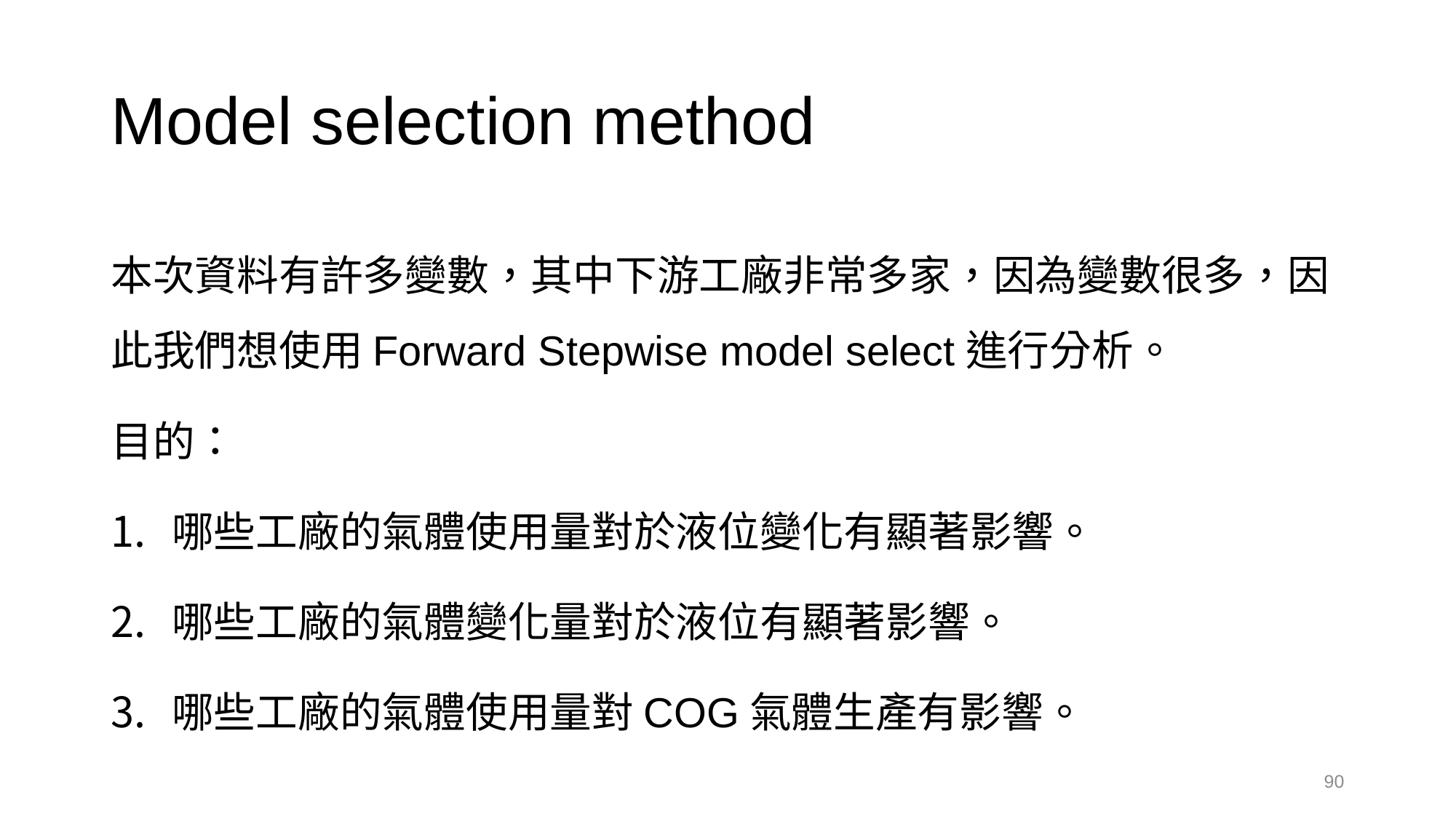

# Model selection method
本次資料有許多變數，其中下游工廠非常多家，因為變數很多，因此我們想使用Forward Stepwise model select進行分析。
目的：
哪些工廠的氣體使用量對於液位變化有顯著影響。
哪些工廠的氣體變化量對於液位有顯著影響。
哪些工廠的氣體使用量對COG氣體生產有影響。
90